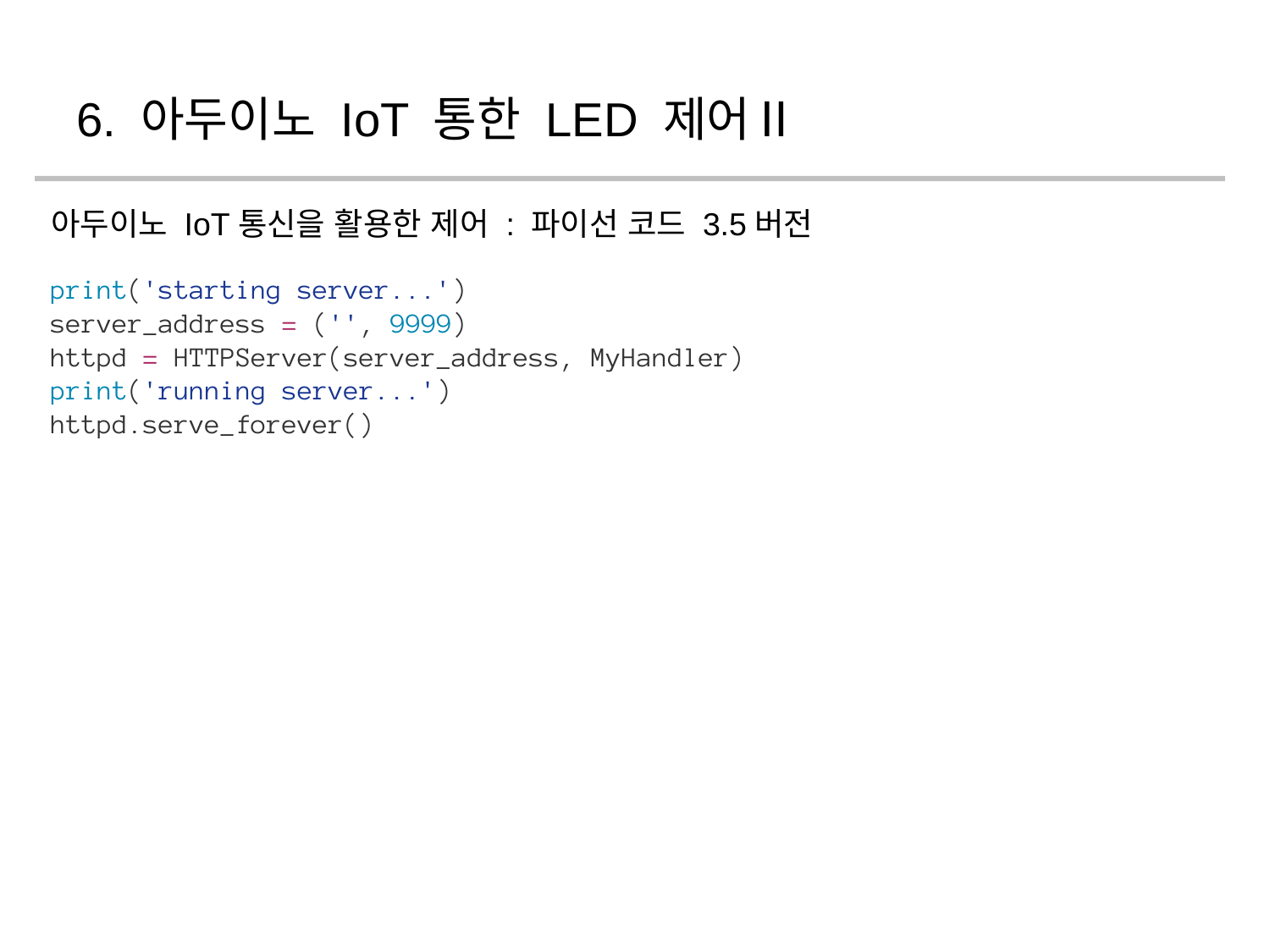

# 6. 아두이노 IoT 통한 LED 제어Ⅱ

아두이노 IoT통신을 활용한 제어 : 파이선 코드 3.5버전
print('starting server...')
server_address = ('', 9999)
httpd = HTTPServer(server_address, MyHandler)
print('running server...')
httpd.serve_forever()